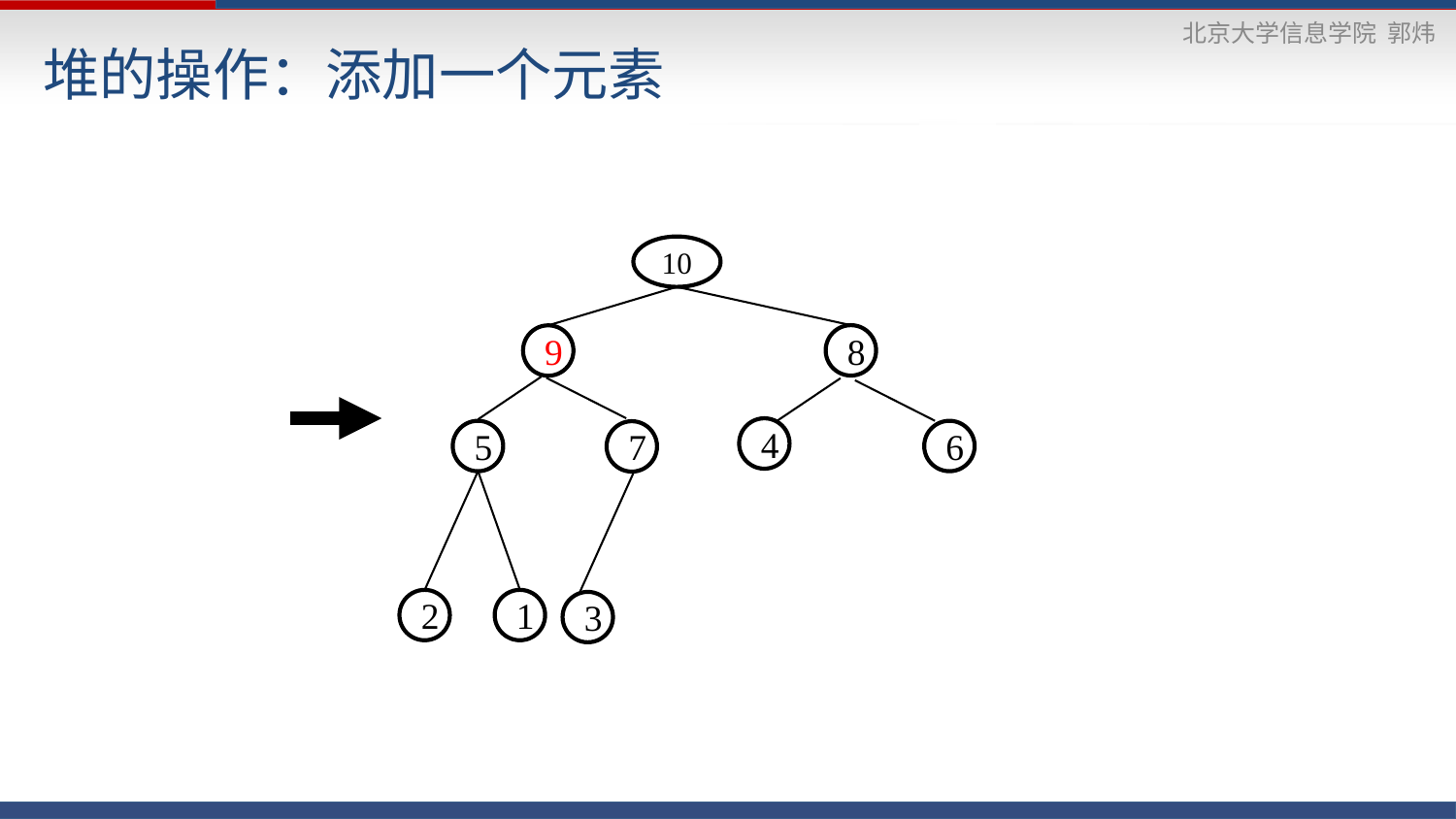

# 堆的操作：添加一个元素
10
8
9
4
5
6
7
2
1
3
11